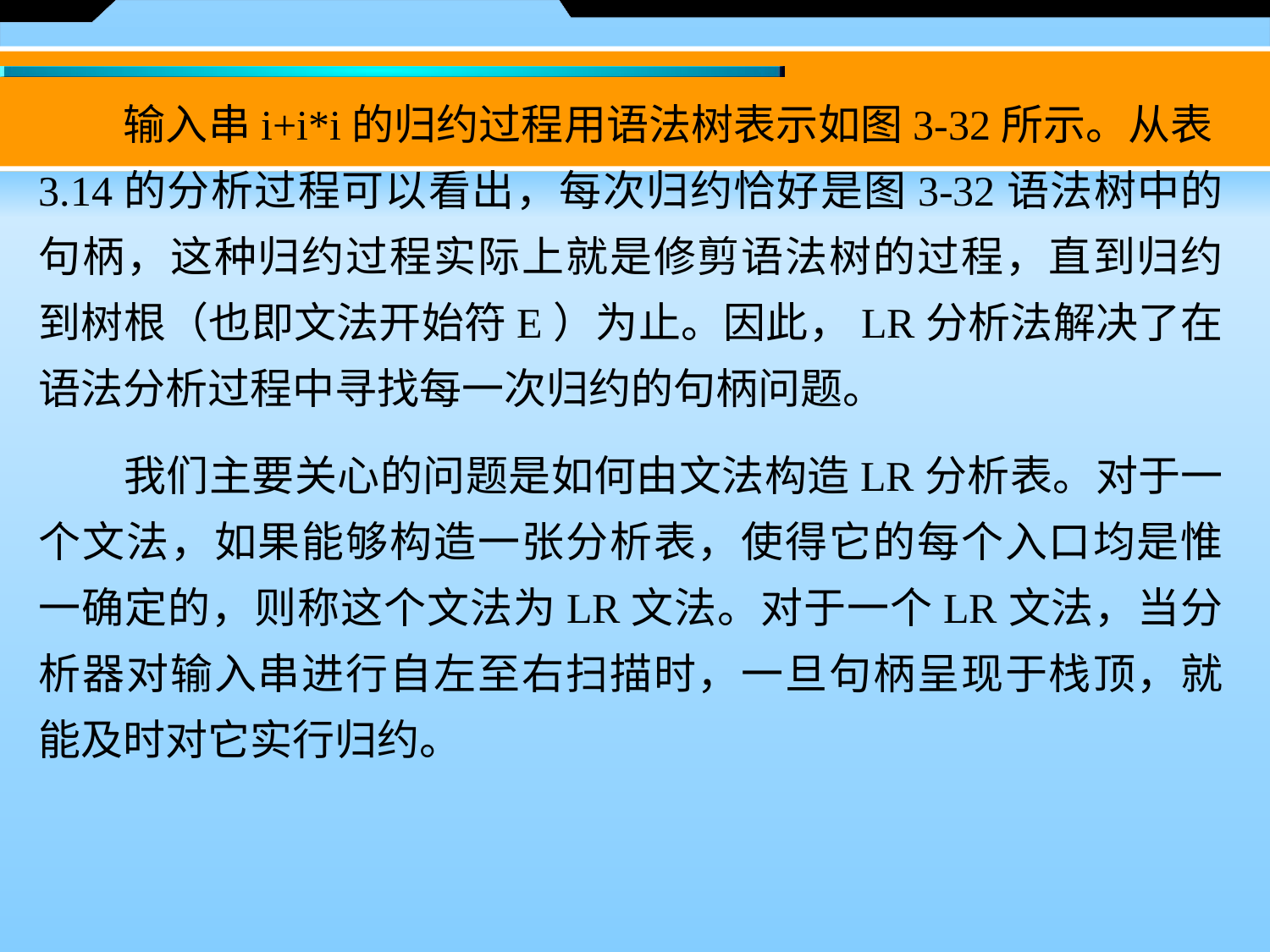

输入串i+i*i的归约过程用语法树表示如图3-32所示。从表3.14的分析过程可以看出，每次归约恰好是图3-32语法树中的句柄，这种归约过程实际上就是修剪语法树的过程，直到归约到树根（也即文法开始符E）为止。因此，LR分析法解决了在语法分析过程中寻找每一次归约的句柄问题。
　　我们主要关心的问题是如何由文法构造LR分析表。对于一个文法，如果能够构造一张分析表，使得它的每个入口均是惟一确定的，则称这个文法为LR文法。对于一个LR文法，当分析器对输入串进行自左至右扫描时，一旦句柄呈现于栈顶，就能及时对它实行归约。